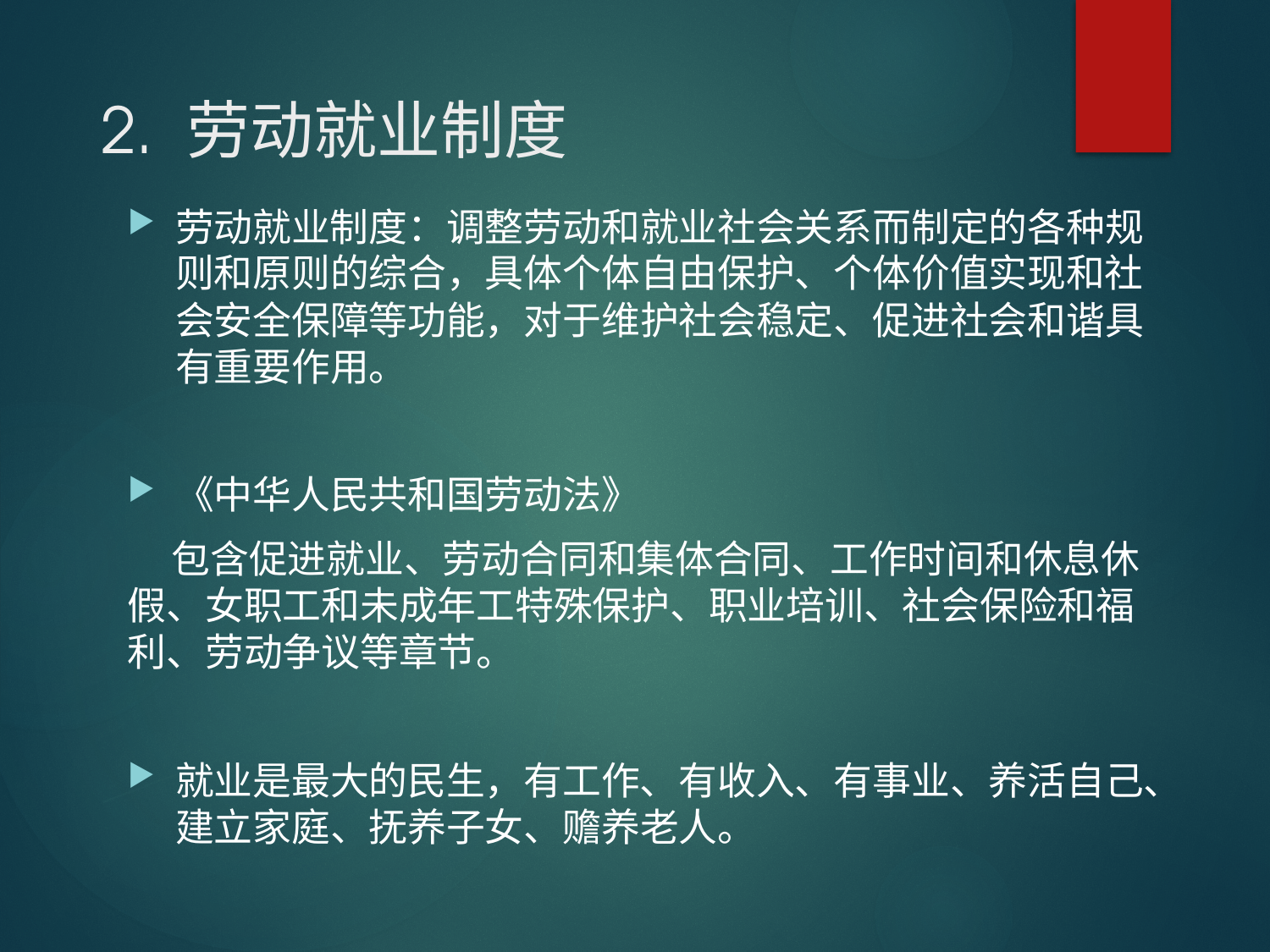

2. 劳动就业制度
劳动就业制度：调整劳动和就业社会关系而制定的各种规则和原则的综合，具体个体自由保护、个体价值实现和社会安全保障等功能，对于维护社会稳定、促进社会和谐具有重要作用。

《中华人民共和国劳动法》
    包含促进就业、劳动合同和集体合同、工作时间和休息休假、女职工和未成年工特殊保护、职业培训、社会保险和福利、劳动争议等章节。

就业是最大的民生，有工作、有收入、有事业、养活自己、建立家庭、抚养子女、赡养老人。